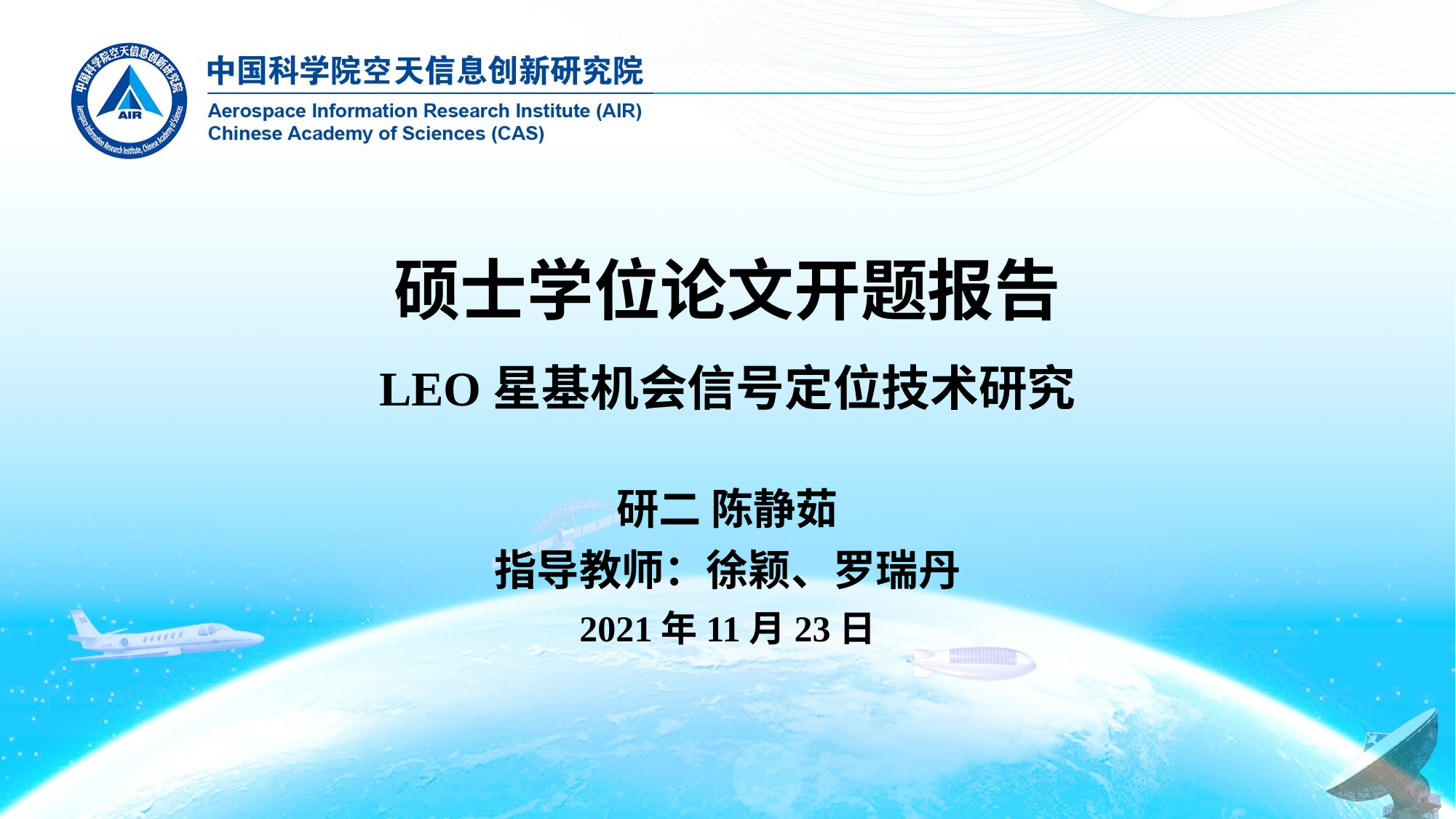

# 硕士学位论文开题报告 LEO星基机会信号定位技术研究
研二 陈静茹
指导教师：徐颖、罗瑞丹
2021年11月23日